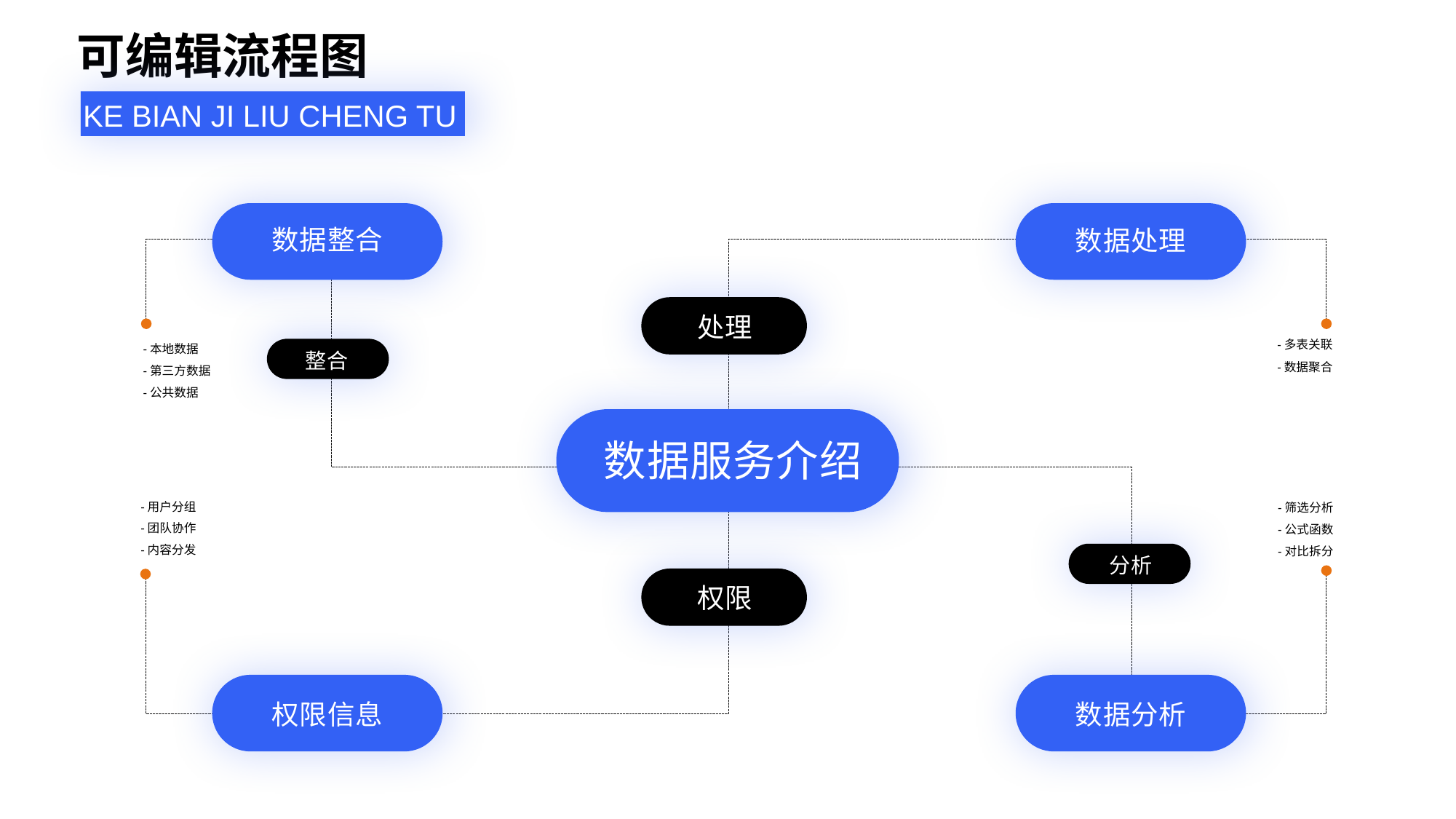

可编辑流程图
KE BIAN JI LIU CHENG TU

数据整合
数据处理

处理

-多表关联
-数据聚合
-本地数据
-第三方数据
-公共数据

整合

数据服务介绍
-用户分组
-团队协作
-内容分发
-筛选分析
-公式函数
-对比拆分

分析

权限

权限信息
数据分析